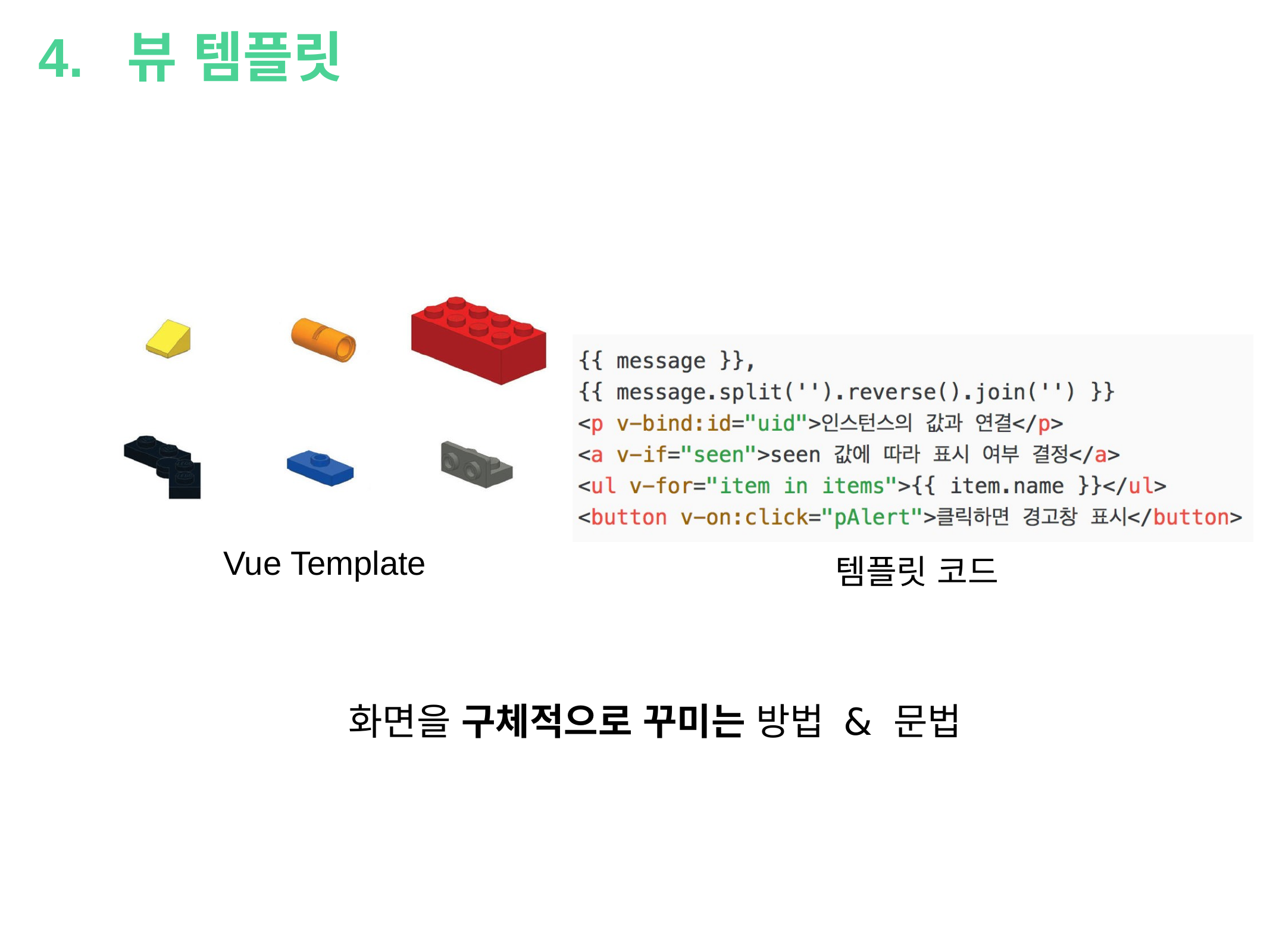

4.  뷰 템플릿

Vue Template
템플릿 코드
화면을 구체적으로 꾸미는 방법 & 문법
²018.0².²0
%P JU! 7VF.KT 0QFO 4FNJOBS